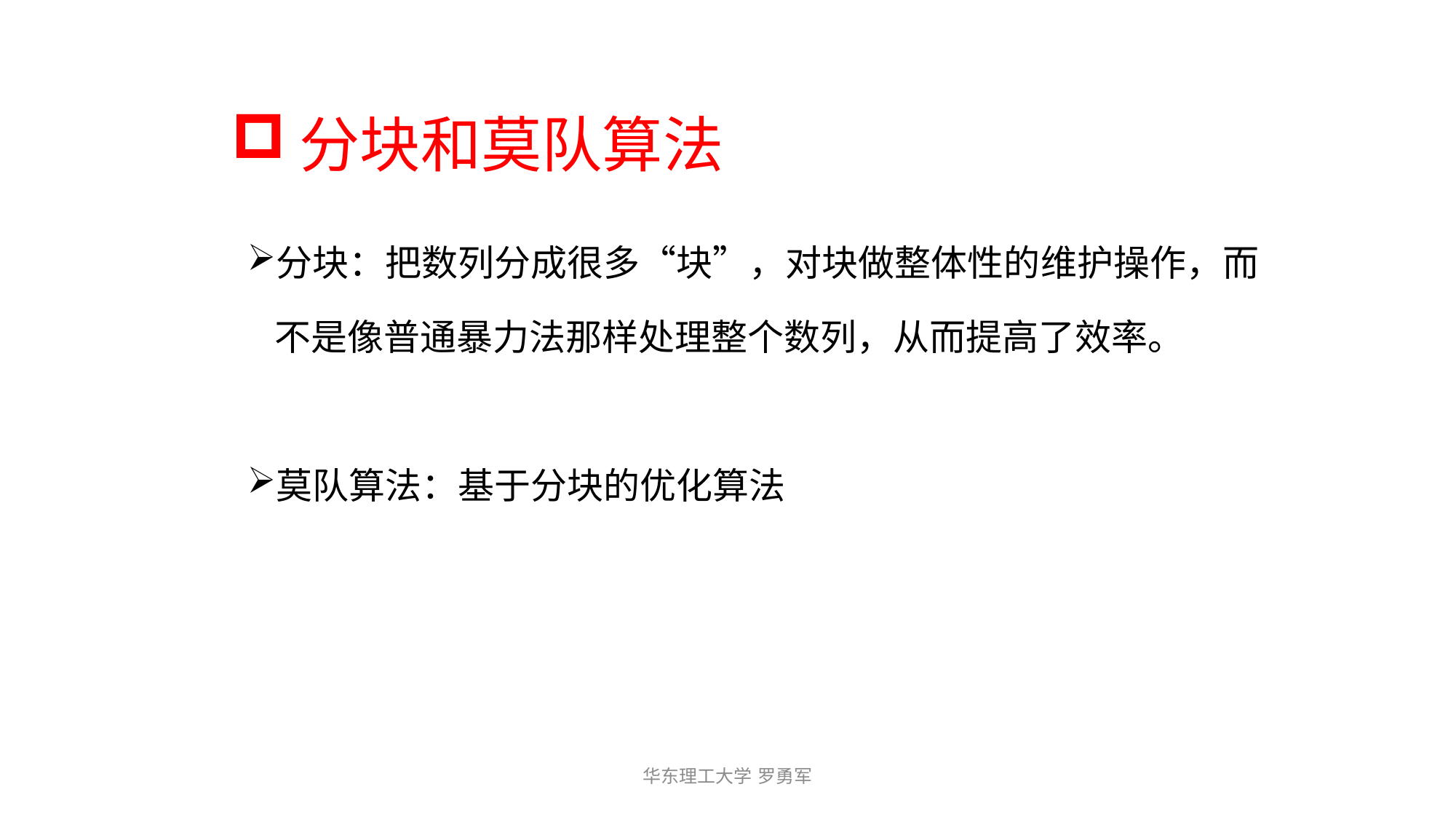

# 分块和莫队算法
分块：把数列分成很多“块”，对块做整体性的维护操作，而不是像普通暴力法那样处理整个数列，从而提高了效率。

莫队算法：基于分块的优化算法
华东理工大学 罗勇军